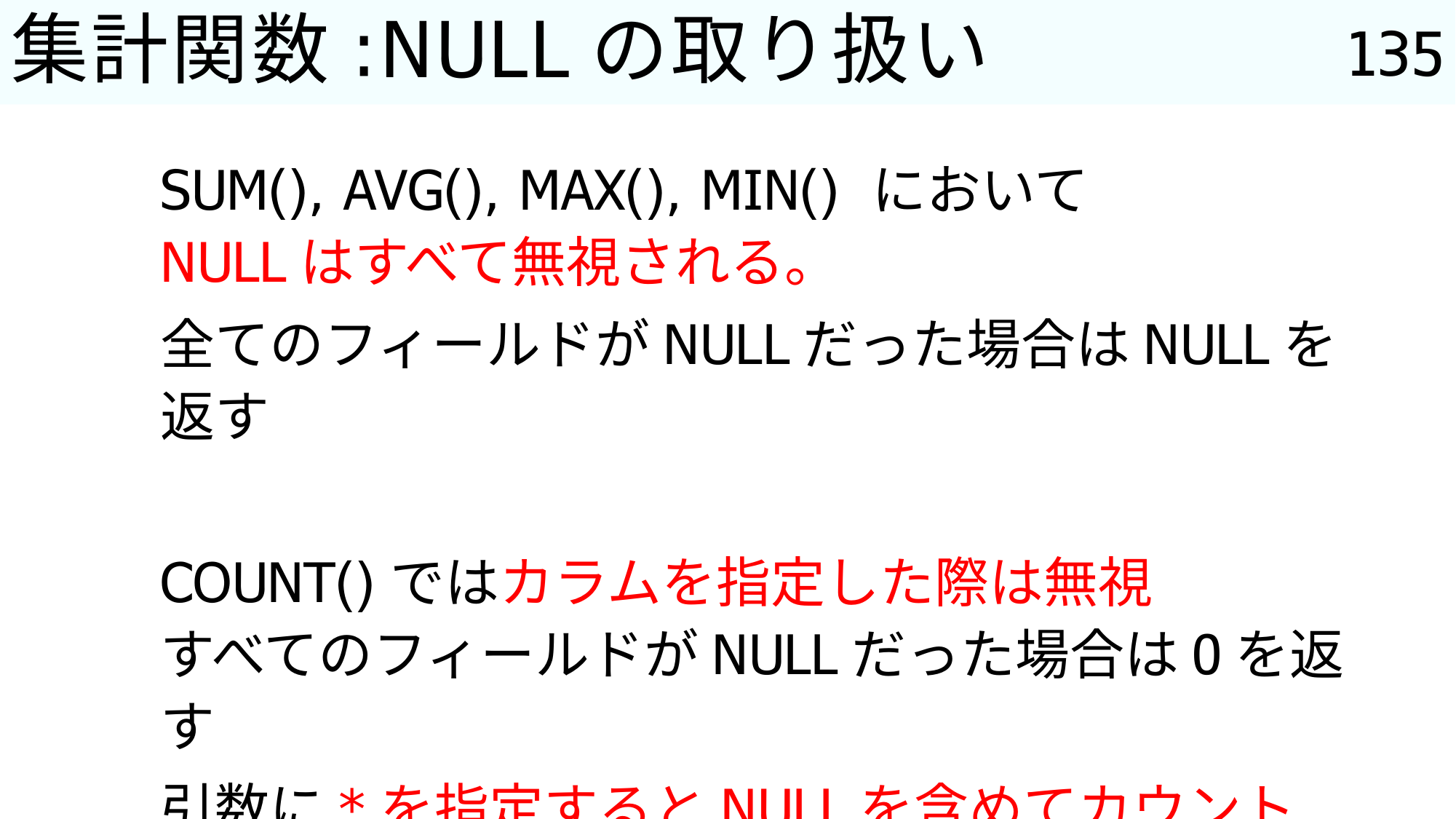

135
# 集計関数:NULLの取り扱い
SUM(), AVG(), MAX(), MIN() において
NULLはすべて無視される。
全てのフィールドがNULLだった場合はNULLを返す

COUNT()ではカラムを指定した際は無視
すべてのフィールドがNULLだった場合は0を返す
引数に*を指定するとNULLを含めてカウント